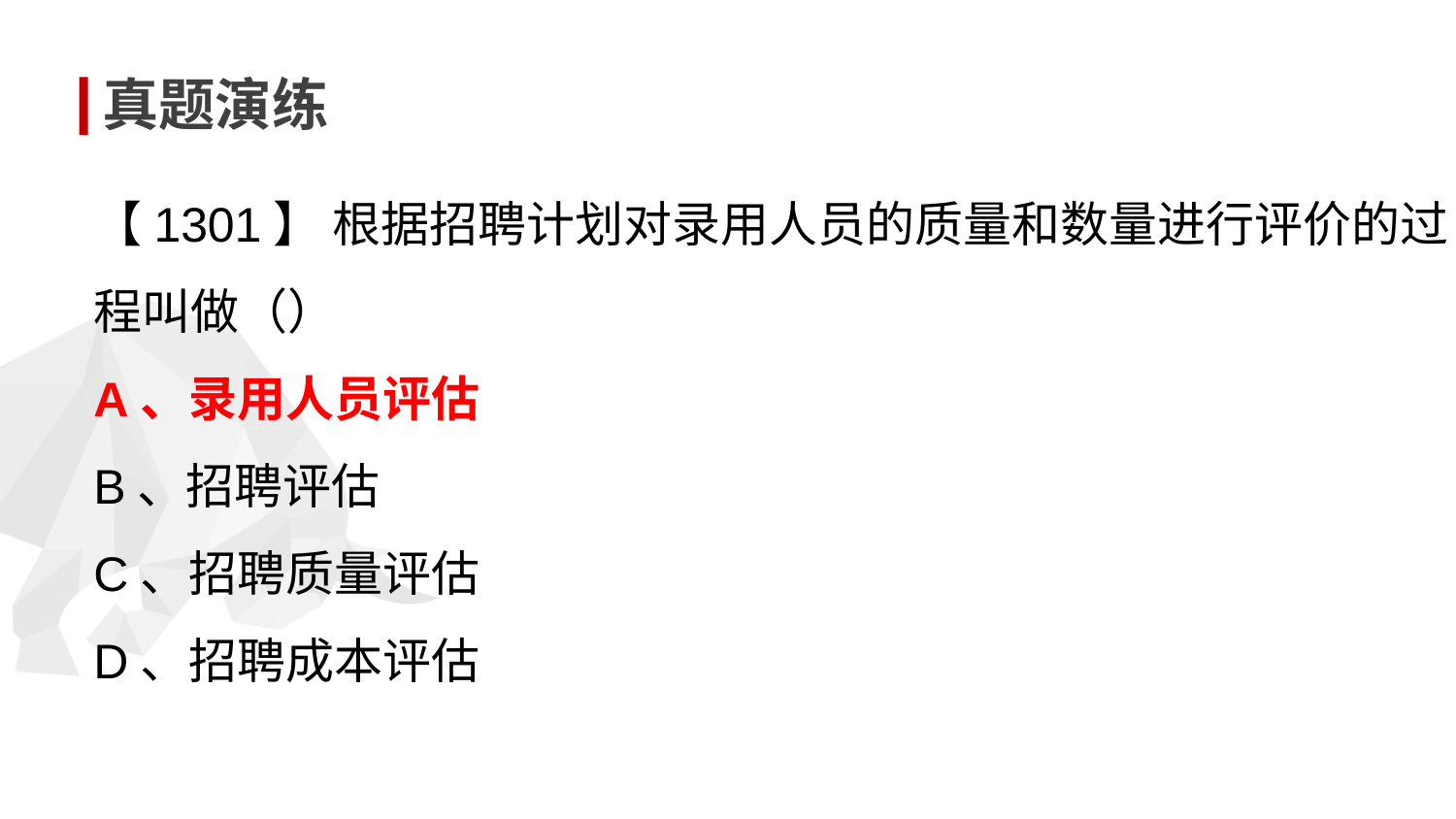

真题演练
【1301】 根据招聘计划对录用人员的质量和数量进行评价的过程叫做（）
A、录用人员评估
B、招聘评估
C、招聘质量评估
D、招聘成本评估